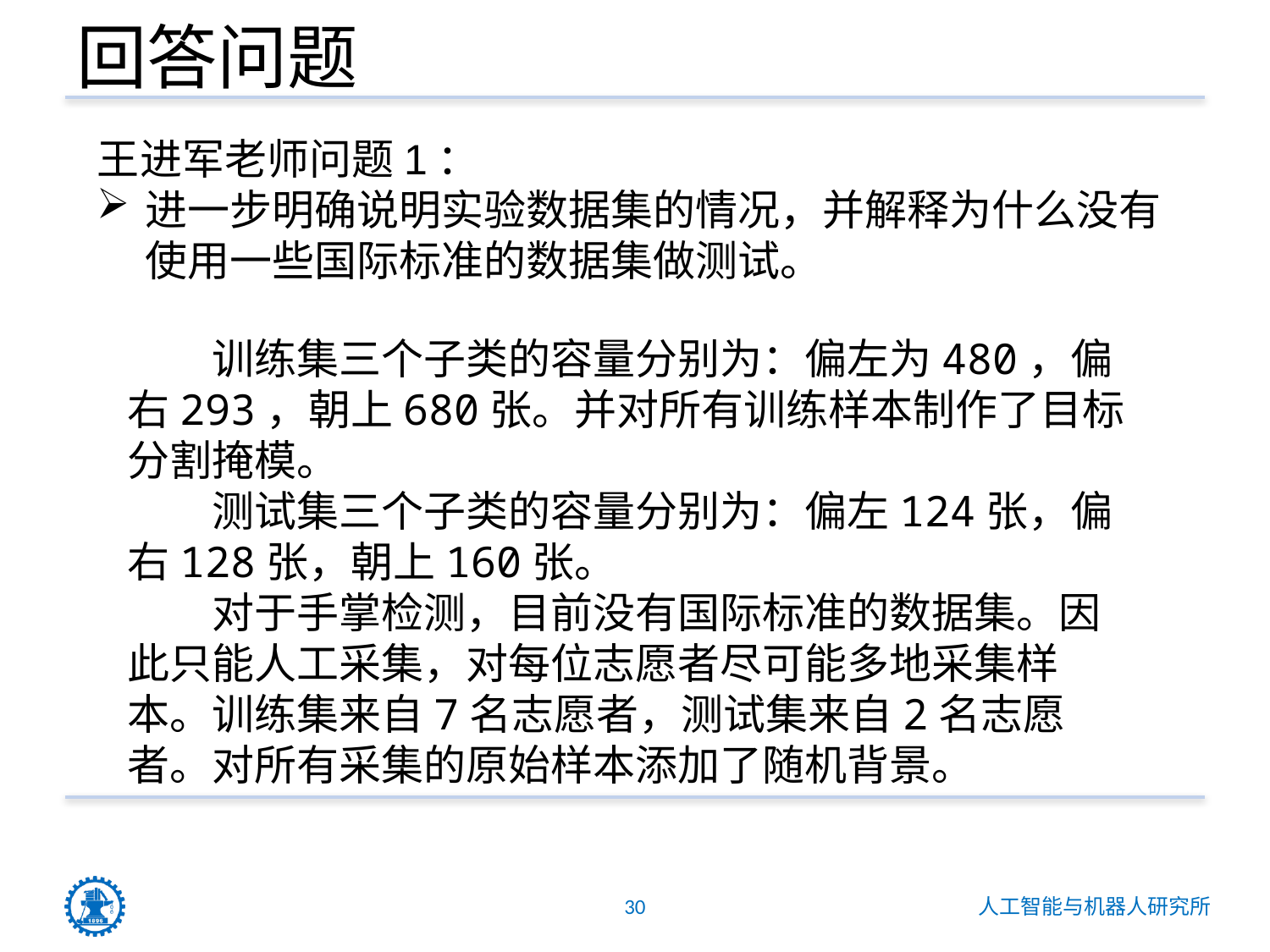

# 回答问题
王进军老师问题1：
进一步明确说明实验数据集的情况，并解释为什么没有使用一些国际标准的数据集做测试。
　　训练集三个子类的容量分别为：偏左为480，偏右293，朝上680张。并对所有训练样本制作了目标分割掩模。
　　测试集三个子类的容量分别为：偏左124张，偏右128张，朝上160张。
　　对于手掌检测，目前没有国际标准的数据集。因此只能人工采集，对每位志愿者尽可能多地采集样本。训练集来自7名志愿者，测试集来自2名志愿者。对所有采集的原始样本添加了随机背景。
30